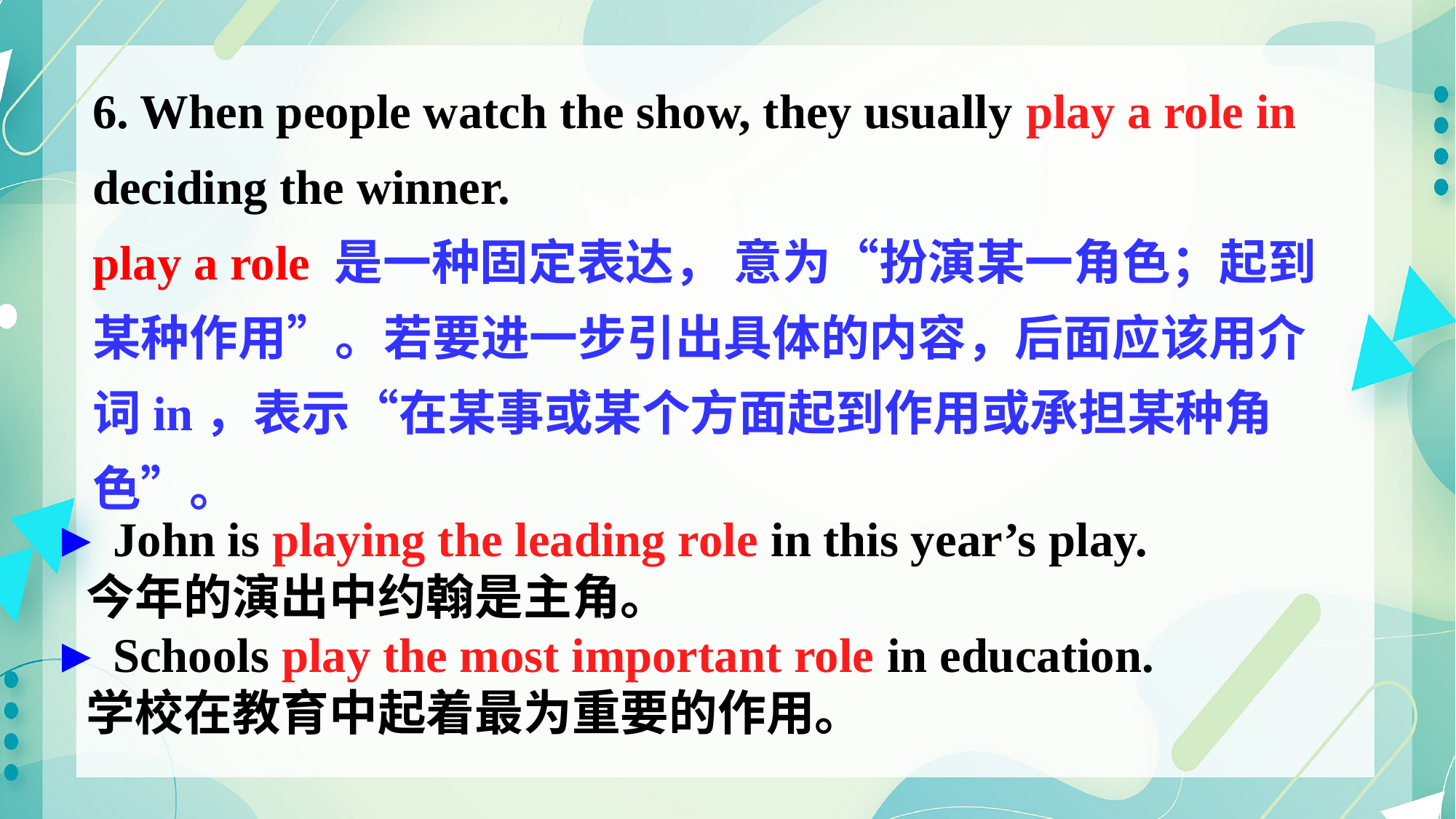

6. When people watch the show, they usually play a role in deciding the winner.
play a role 是一种固定表达， 意为“扮演某一角色；起到某种作用”。若要进一步引出具体的内容，后面应该用介词in，表示“在某事或某个方面起到作用或承担某种角色”。
► John is playing the leading role in this year’s play.
  今年的演出中约翰是主角。
► Schools play the most important role in education.
  学校在教育中起着最为重要的作用。